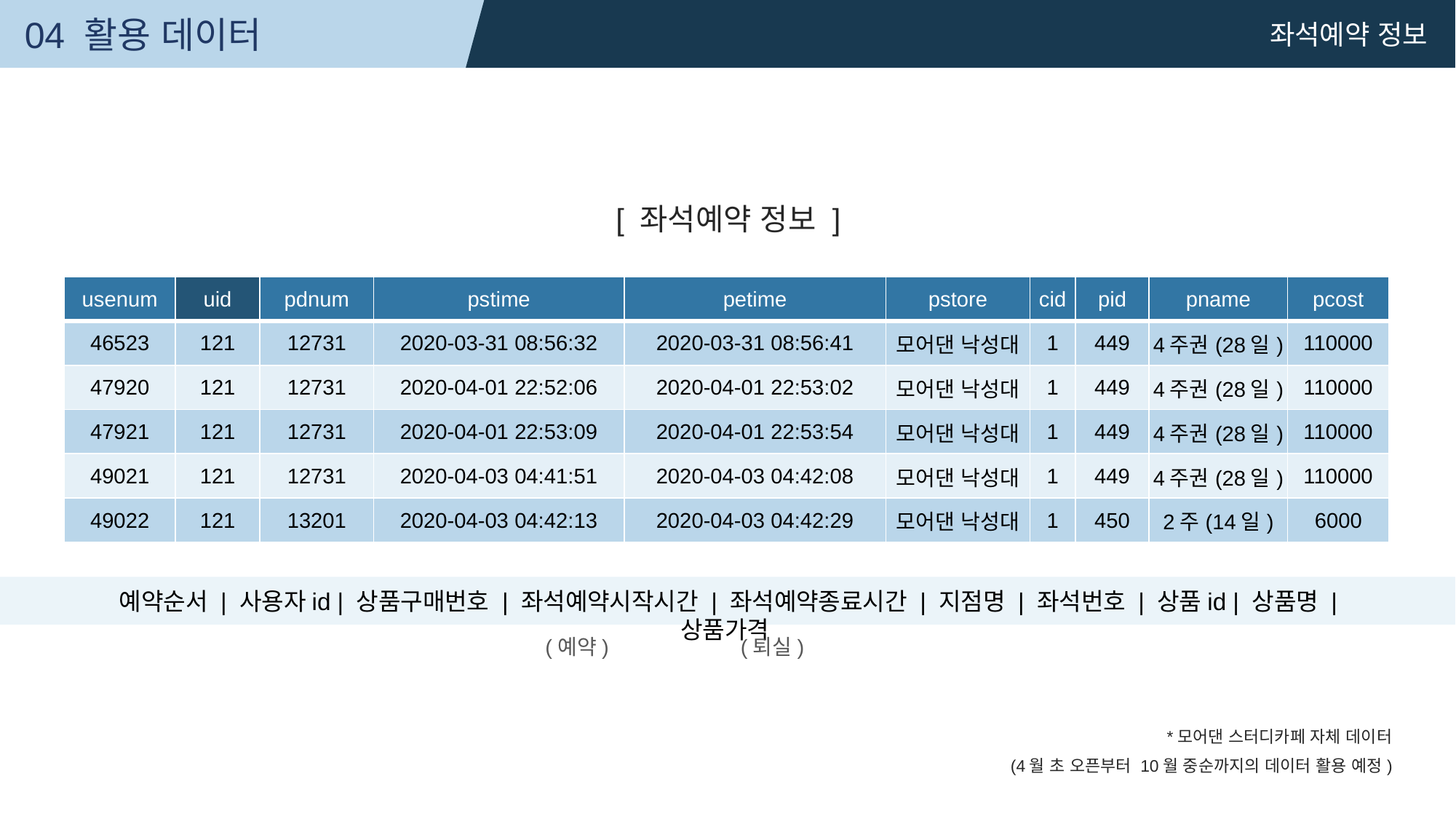

04 활용 데이터
좌석예약 정보
[ 좌석예약 정보 ]
| usenum | uid | pdnum | pstime | petime | pstore | cid | pid | pname | pcost |
| --- | --- | --- | --- | --- | --- | --- | --- | --- | --- |
| 46523 | 121 | 12731 | 2020-03-31 08:56:32 | 2020-03-31 08:56:41 | 모어댄 낙성대 | 1 | 449 | 4주권(28일) | 110000 |
| 47920 | 121 | 12731 | 2020-04-01 22:52:06 | 2020-04-01 22:53:02 | 모어댄 낙성대 | 1 | 449 | 4주권(28일) | 110000 |
| 47921 | 121 | 12731 | 2020-04-01 22:53:09 | 2020-04-01 22:53:54 | 모어댄 낙성대 | 1 | 449 | 4주권(28일) | 110000 |
| 49021 | 121 | 12731 | 2020-04-03 04:41:51 | 2020-04-03 04:42:08 | 모어댄 낙성대 | 1 | 449 | 4주권(28일) | 110000 |
| 49022 | 121 | 13201 | 2020-04-03 04:42:13 | 2020-04-03 04:42:29 | 모어댄 낙성대 | 1 | 450 | 2주(14일) | 6000 |

예약순서 | 사용자id | 상품구매번호 | 좌석예약시작시간 | 좌석예약종료시간 | 지점명 | 좌석번호 | 상품id | 상품명 | 상품가격
(예약)
(퇴실)
*모어댄 스터디카페 자체 데이터
(4월 초 오픈부터 10월 중순까지의 데이터 활용 예정)